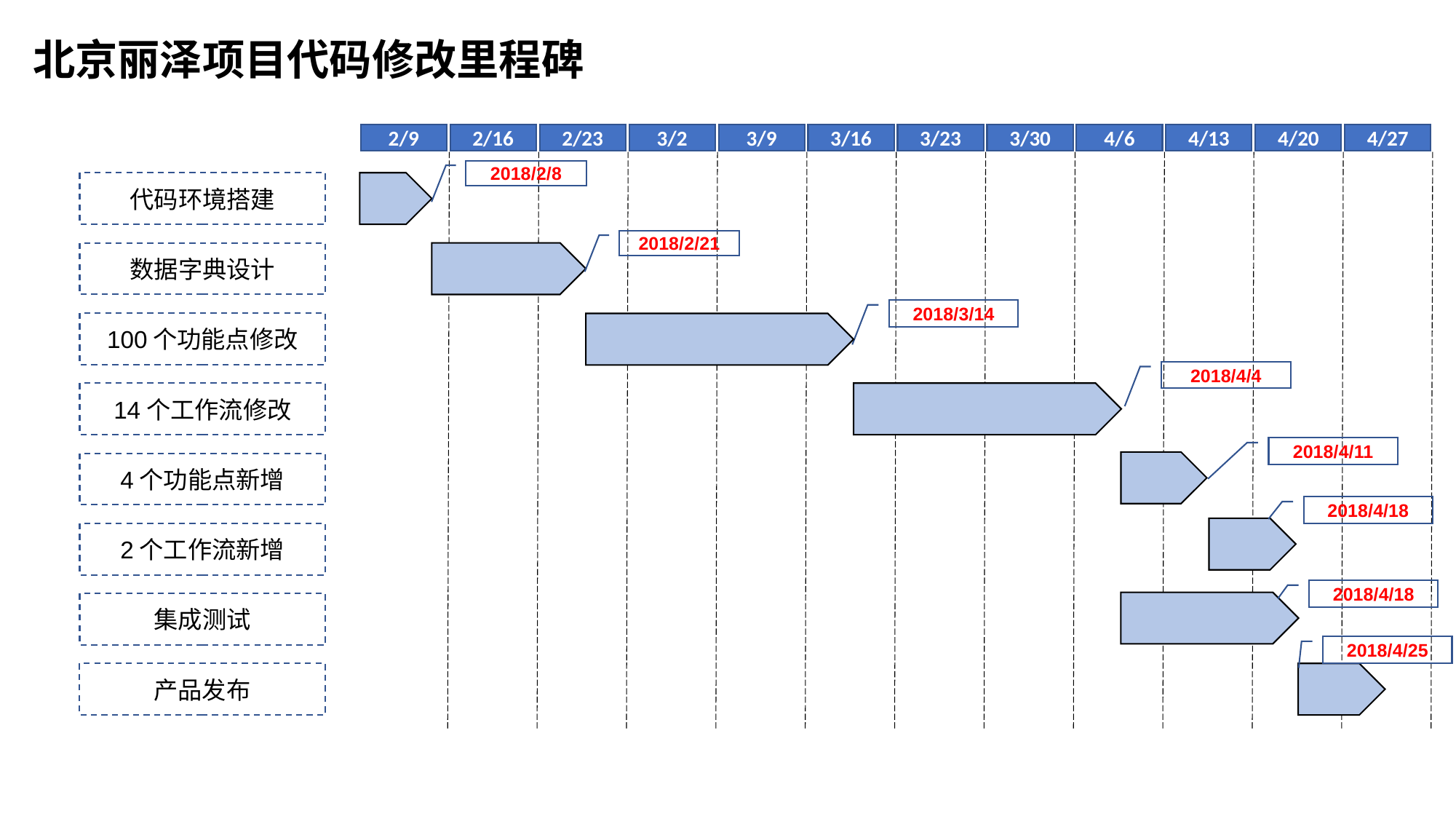

北京丽泽项目代码修改里程碑
2/9
2/16
2/23
3/2
3/9
3/16
3/23
3/30
4/6
4/13
4/20
4/27
2018/2/8
代码环境搭建

2018/2/21
数据字典设计

2018/3/14
100个功能点修改

2018/4/4
14个工作流修改

2018/4/11

4个功能点新增
2018/4/18

2个工作流新增
2018/4/18

集成测试
2018/4/25
产品发布